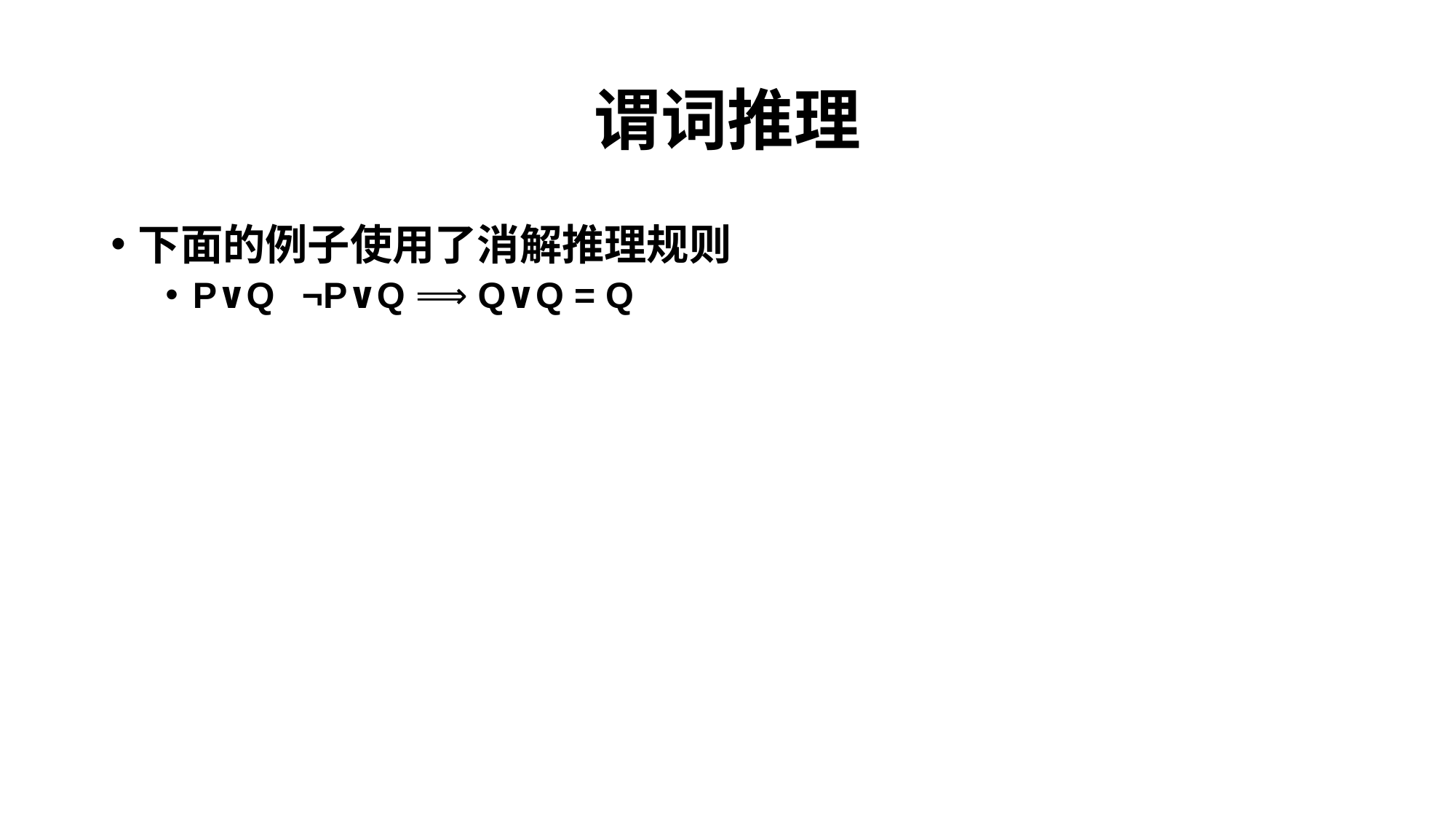

# 谓词推理
下面的例子使用了消解推理规则
P∨Q	¬P∨Q ⟹ Q∨Q = Q